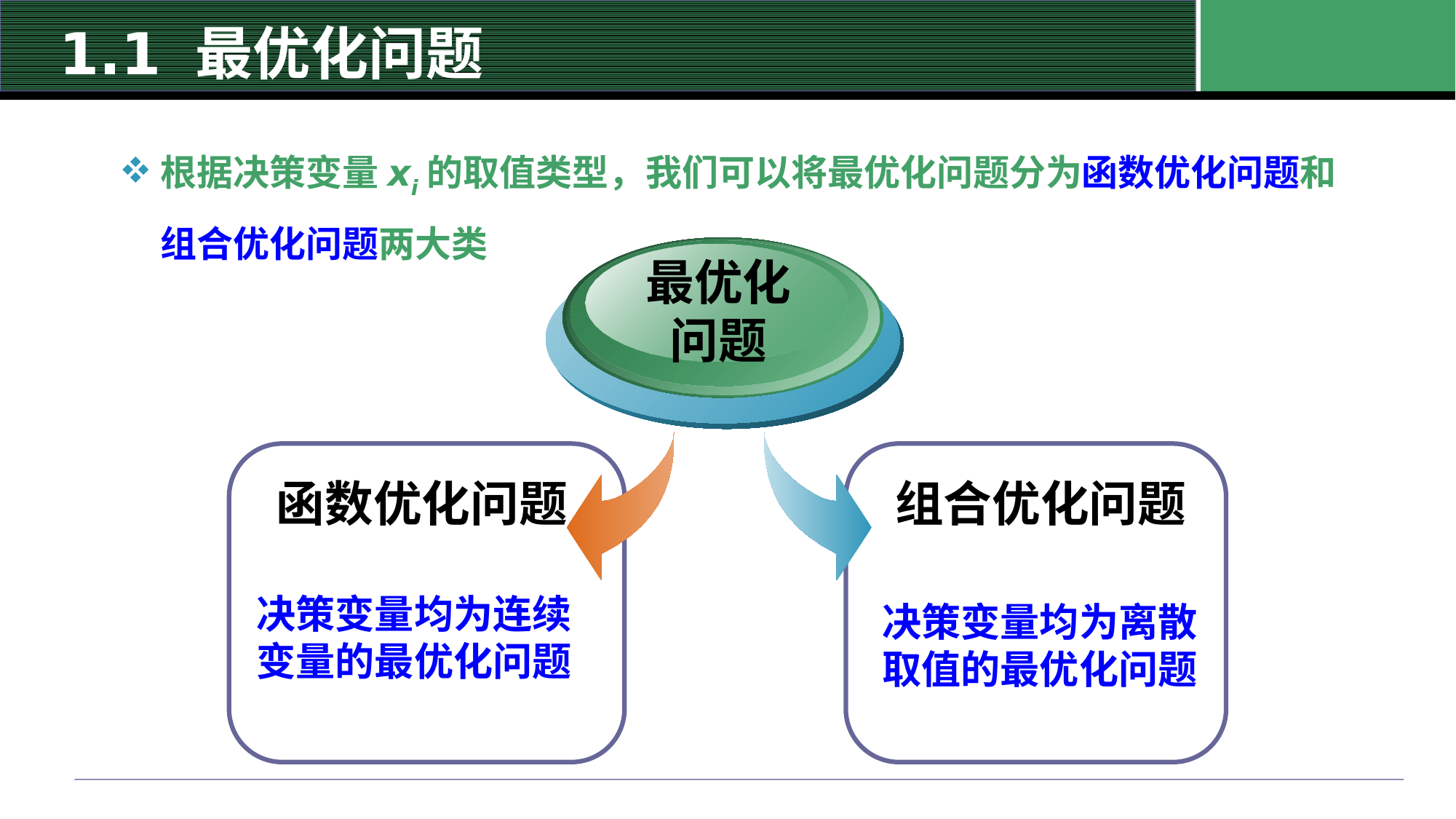

# 1.1 最优化问题
根据决策变量xi的取值类型，我们可以将最优化问题分为函数优化问题和组合优化问题两大类

最优化
问题

函数优化问题

决策变量均为连续变量的最优化问题

组合优化问题

决策变量均为离散取值的最优化问题